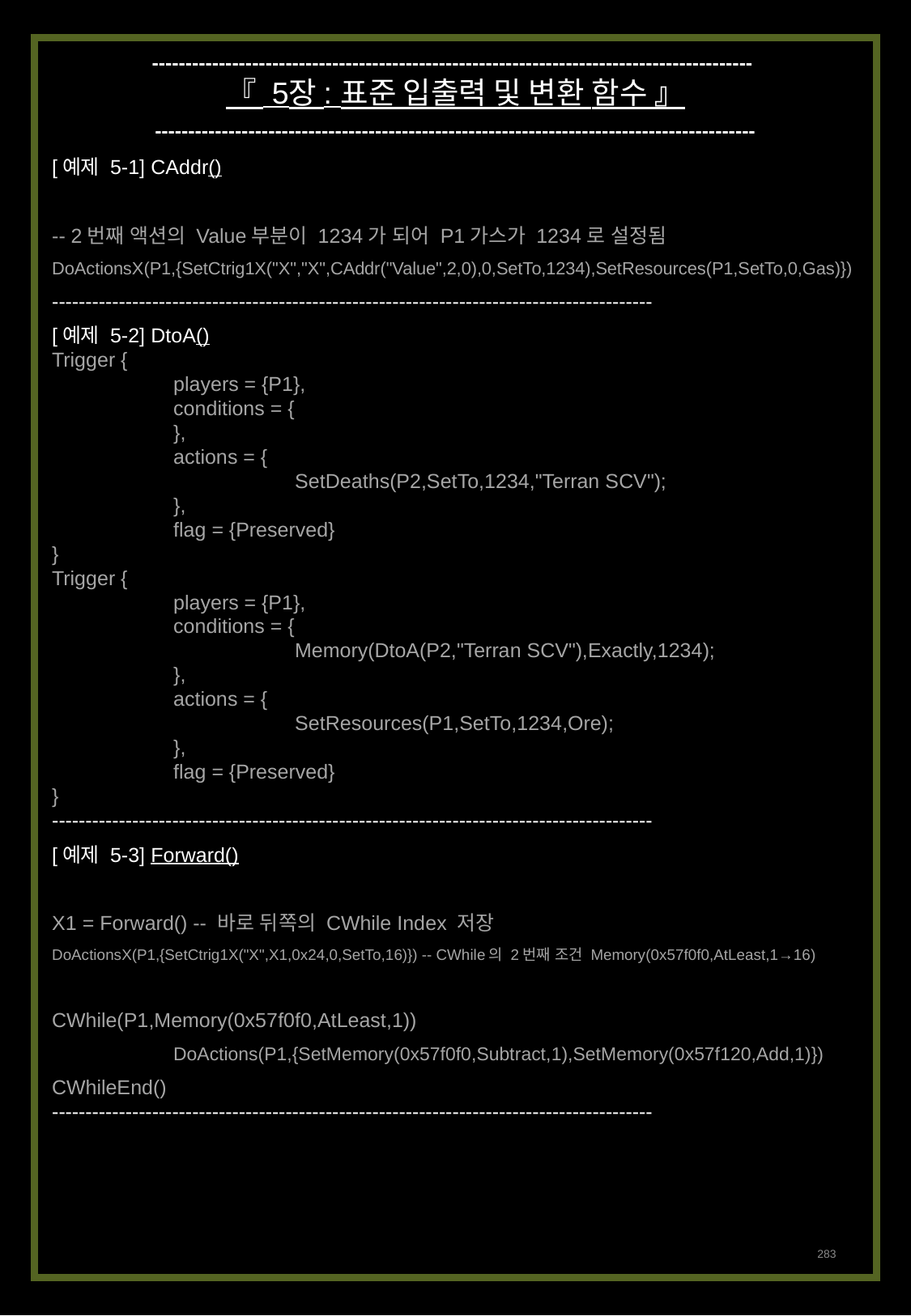

------------------------------------------------------------------------------------------
『  5장 : 표준 입출력 및 변환 함수 』
------------------------------------------------------------------------------------------
[예제 5-1] CAddr()

-- 2번째 액션의 Value부분이 1234가 되어 P1가스가 1234로 설정됨
DoActionsX(P1,{SetCtrig1X("X","X",CAddr("Value",2,0),0,SetTo,1234),SetResources(P1,SetTo,0,Gas)})
------------------------------------------------------------------------------------------
[예제 5-2] DtoA()
Trigger {
	players = {P1},
	conditions = {
	},
	actions = {
		SetDeaths(P2,SetTo,1234,"Terran SCV");
	},
	flag = {Preserved}
}
Trigger {
	players = {P1},
	conditions = {
		Memory(DtoA(P2,"Terran SCV"),Exactly,1234);
	},
	actions = {
		SetResources(P1,SetTo,1234,Ore);
	},
	flag = {Preserved}
}
------------------------------------------------------------------------------------------
[예제 5-3] Forward()

X1 = Forward() -- 바로 뒤쪽의 CWhile Index 저장
DoActionsX(P1,{SetCtrig1X("X",X1,0x24,0,SetTo,16)}) -- CWhile의 2번째 조건 Memory(0x57f0f0,AtLeast,1→16)

CWhile(P1,Memory(0x57f0f0,AtLeast,1))
	DoActions(P1,{SetMemory(0x57f0f0,Subtract,1),SetMemory(0x57f120,Add,1)})
CWhileEnd()
------------------------------------------------------------------------------------------
283